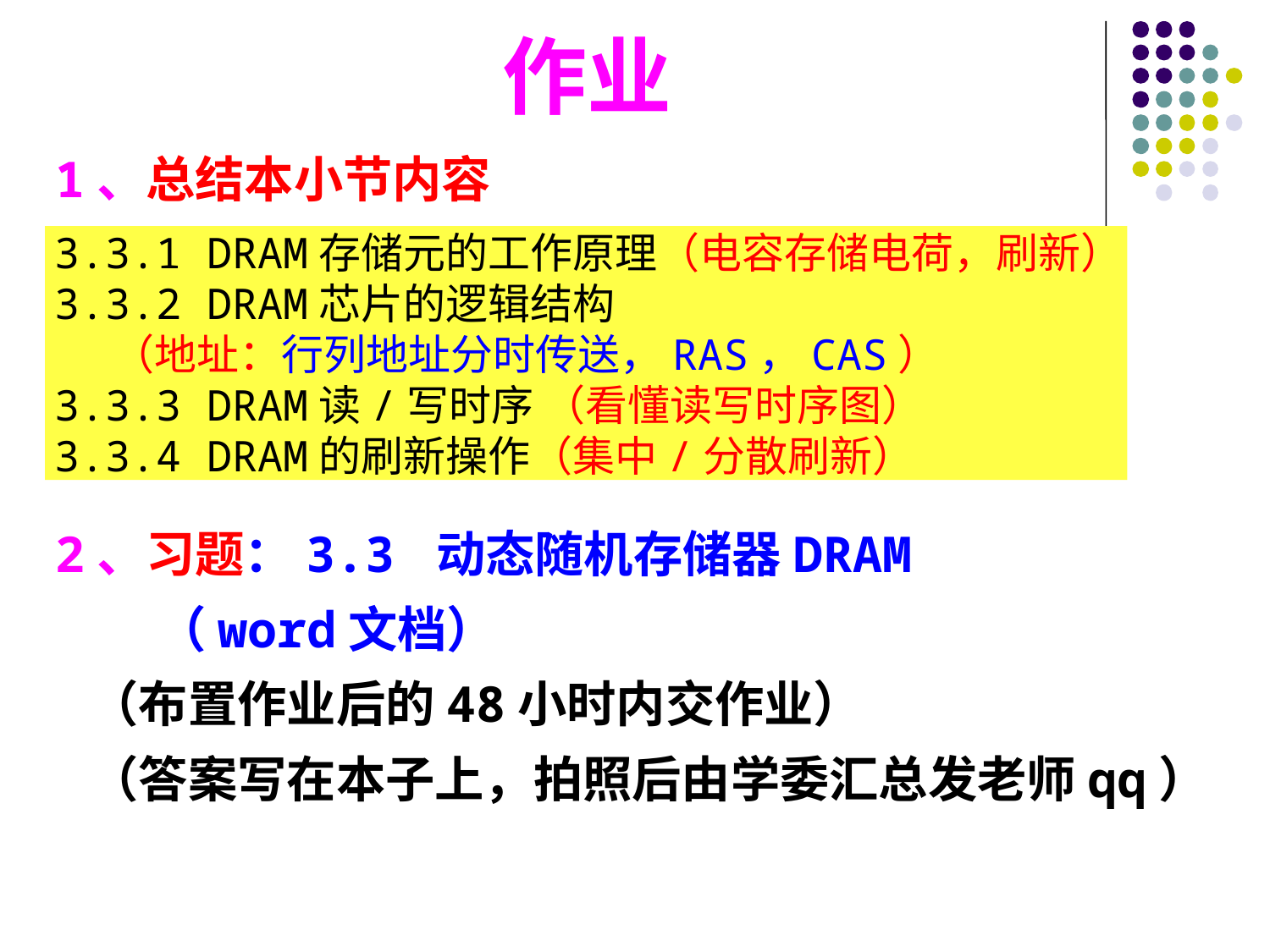

# 作业
1、总结本小节内容

2、习题：3.3 动态随机存储器DRAM
        （word文档）
  （布置作业后的48小时内交作业）
  （答案写在本子上，拍照后由学委汇总发老师qq）
3.3.1 DRAM存储元的工作原理（电容存储电荷，刷新）
3.3.2 DRAM芯片的逻辑结构
     （地址：行列地址分时传送，RAS，CAS）
3.3.3 DRAM读/写时序 （看懂读写时序图）
3.3.4 DRAM的刷新操作（集中/分散刷新）